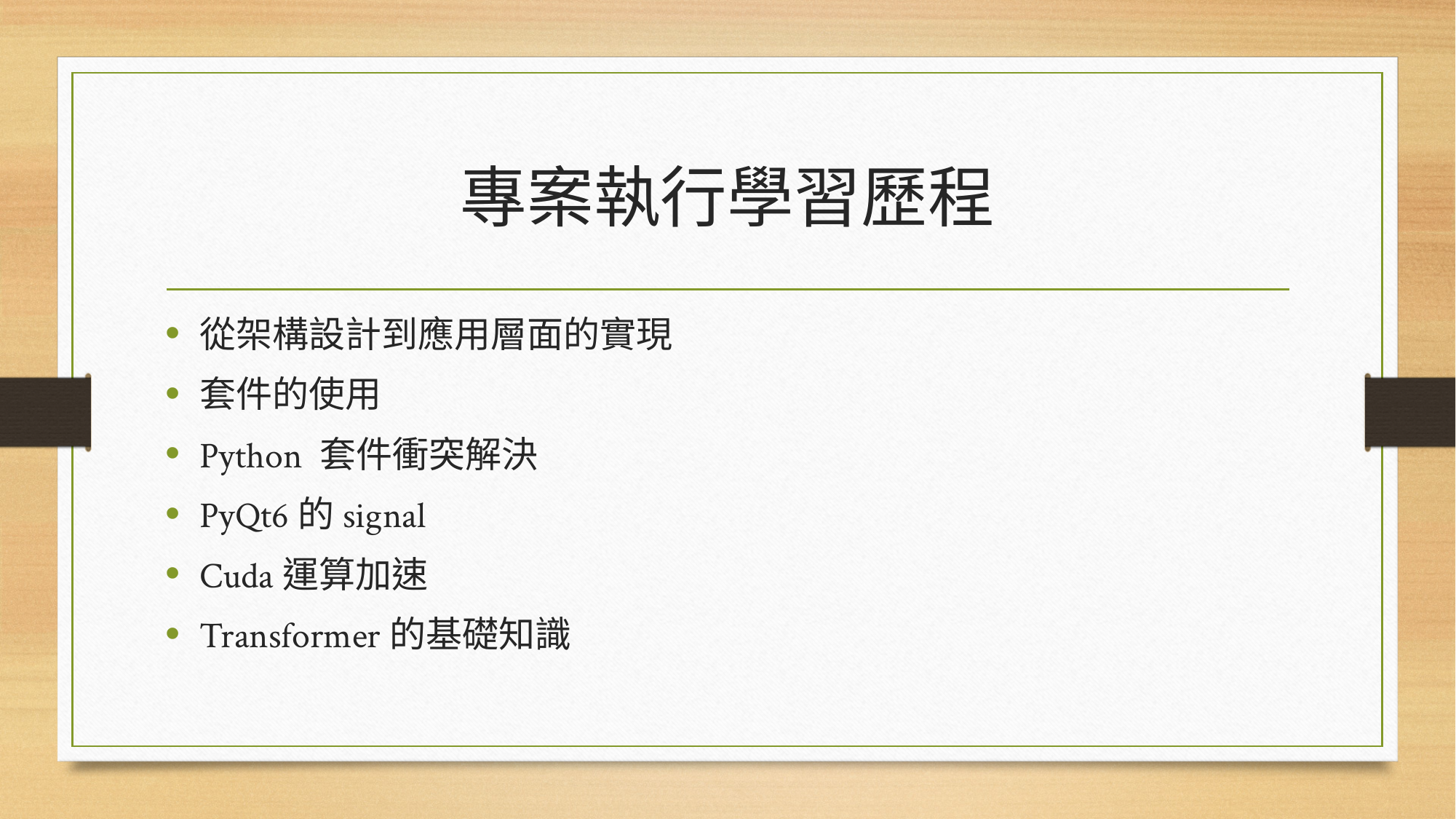

# 專案執行學習歷程
從架構設計到應用層面的實現
套件的使用
Python 套件衝突解決
PyQt6的signal
Cuda運算加速
Transformer的基礎知識